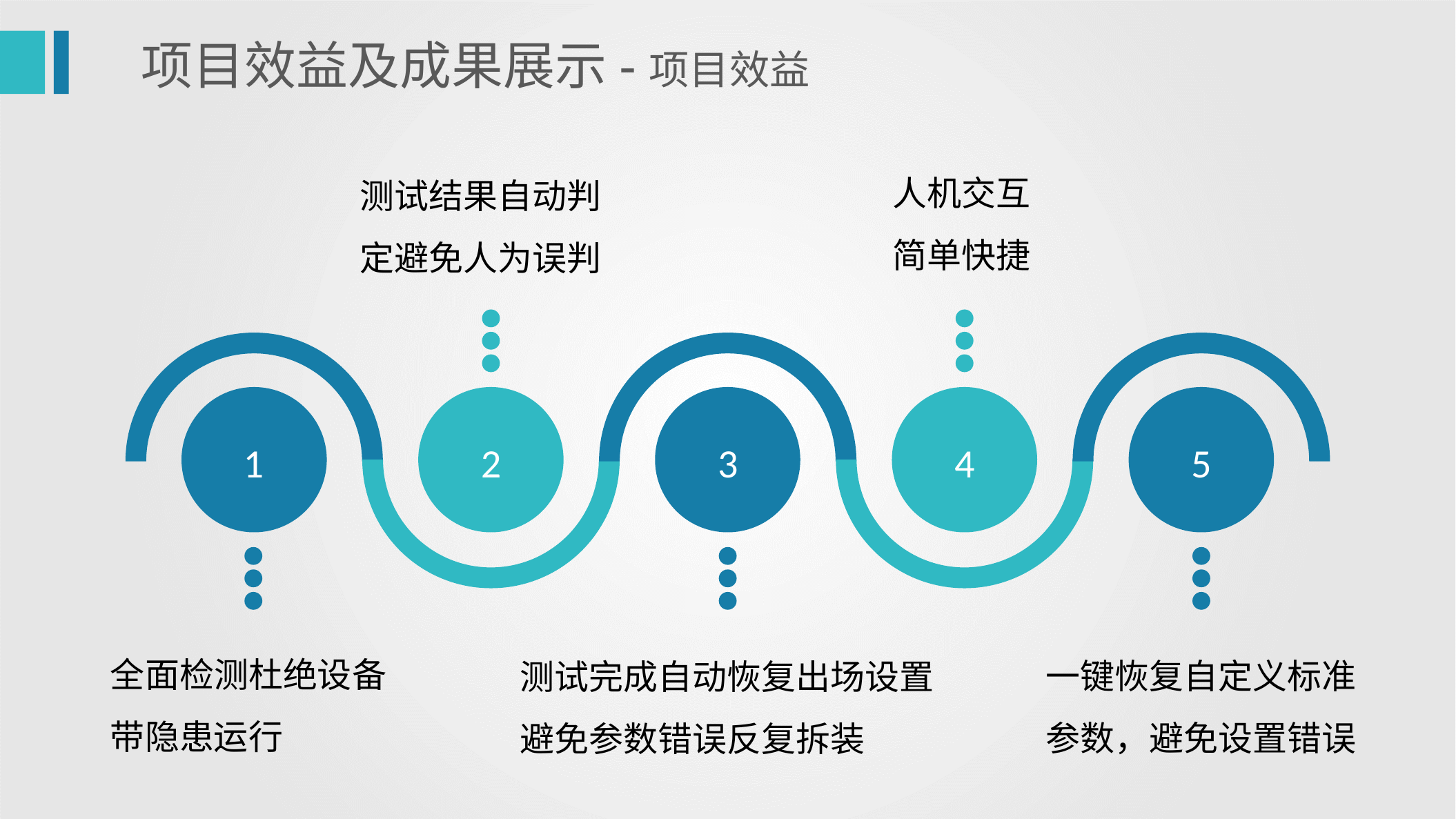

项目效益及成果展示-项目效益
人机交互简单快捷
测试结果自动判定避免人为误判

1
2
3
4
5
3

全面检测杜绝设备带隐患运行
一键恢复自定义标准参数，避免设置错误
测试完成自动恢复出场设置避免参数错误反复拆装